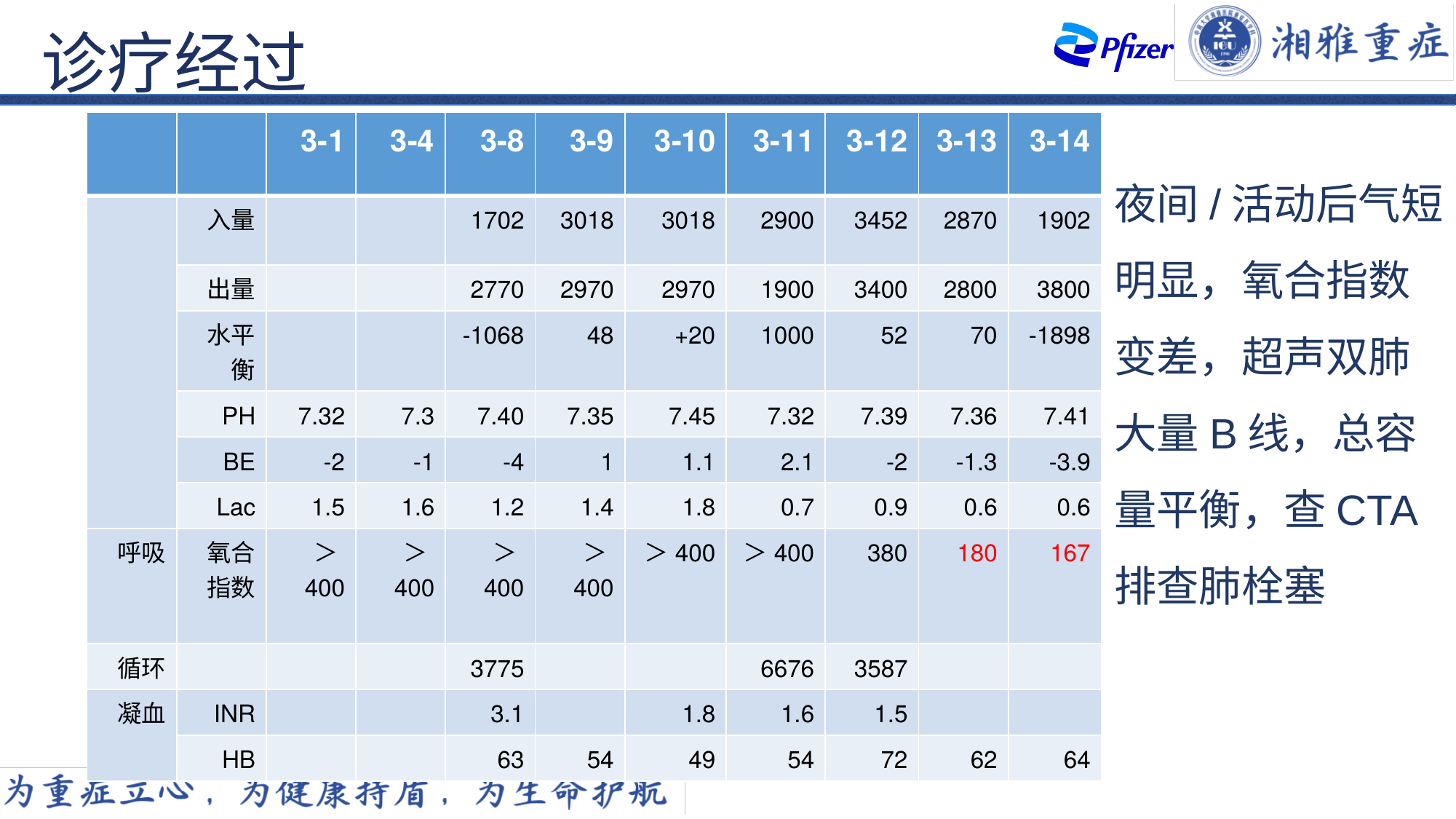

诊疗经过

|  |  | 3-1 | 3-4 | 3-8 | 3-9 | 3-10 | 3-11 | 3-12 | 3-13 | 3-14 |
| --- | --- | --- | --- | --- | --- | --- | --- | --- | --- | --- |
|  | 入量 |  |  | 1702 | 3018 | 3018 | 2900 | 3452 | 2870 | 1902 |
|  | 出量 |  |  | 2770 | 2970 | 2970 | 1900 | 3400 | 2800 | 3800 |
|  | 水平衡 |  |  | -1068 | 48 | +20 | 1000 | 52 | 70 | -1898 |
|  | PH | 7.32 | 7.3 | 7.40 | 7.35 | 7.45 | 7.32 | 7.39 | 7.36 | 7.41 |
|  | BE | -2 | -1 | -4 | 1 | 1.1 | 2.1 | -2 | -1.3 | -3.9 |
|  | Lac | 1.5 | 1.6 | 1.2 | 1.4 | 1.8 | 0.7 | 0.9 | 0.6 | 0.6 |
| 呼吸 | 氧合指数 | ＞400 | ＞400 | ＞400 | ＞400 | ＞400 | ＞400 | 380 | 180 | 167 |
| 循环 |  |  |  | 3775 |  |  | 6676 | 3587 |  |  |
| 凝血 | INR |  |  | 3.1 |  | 1.8 | 1.6 | 1.5 |  |  |
|  | HB |  |  | 63 | 54 | 49 | 54 | 72 | 62 | 64 |
夜间/活动后气短明显，氧合指数变差，超声双肺大量B线，总容量平衡，查CTA排查肺栓塞